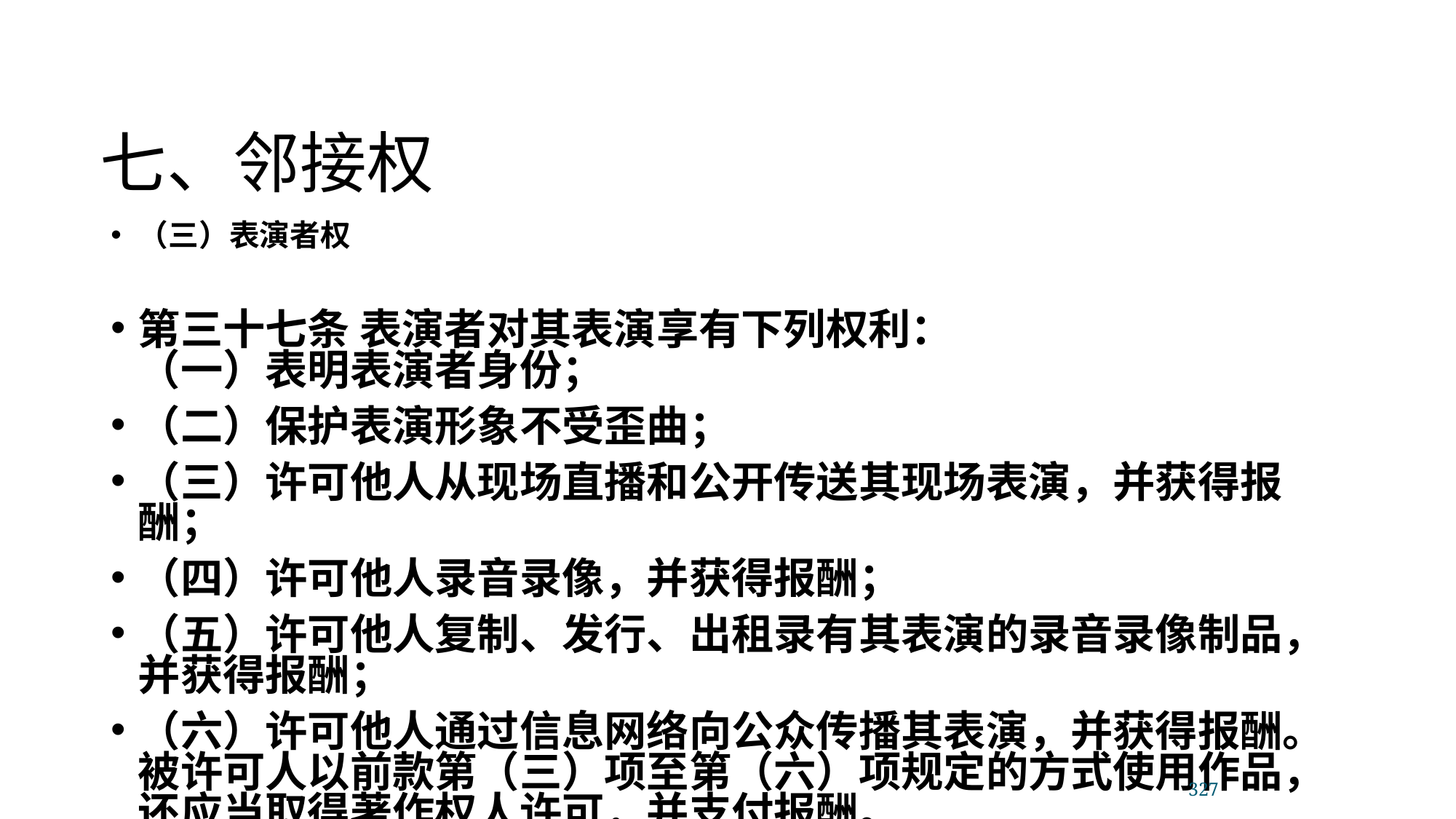

七、邻接权
（三）表演者权

第三十七条 表演者对其表演享有下列权利：
（一）表明表演者身份；
（二）保护表演形象不受歪曲；
（三）许可他人从现场直播和公开传送其现场表演，并获得报酬；
（四）许可他人录音录像，并获得报酬；
（五）许可他人复制、发行、出租录有其表演的录音录像制品，并获得报酬；
（六）许可他人通过信息网络向公众传播其表演，并获得报酬。被许可人以前款第（三）项至第（六）项规定的方式使用作品，还应当取得著作权人许可，并支付报酬。
327